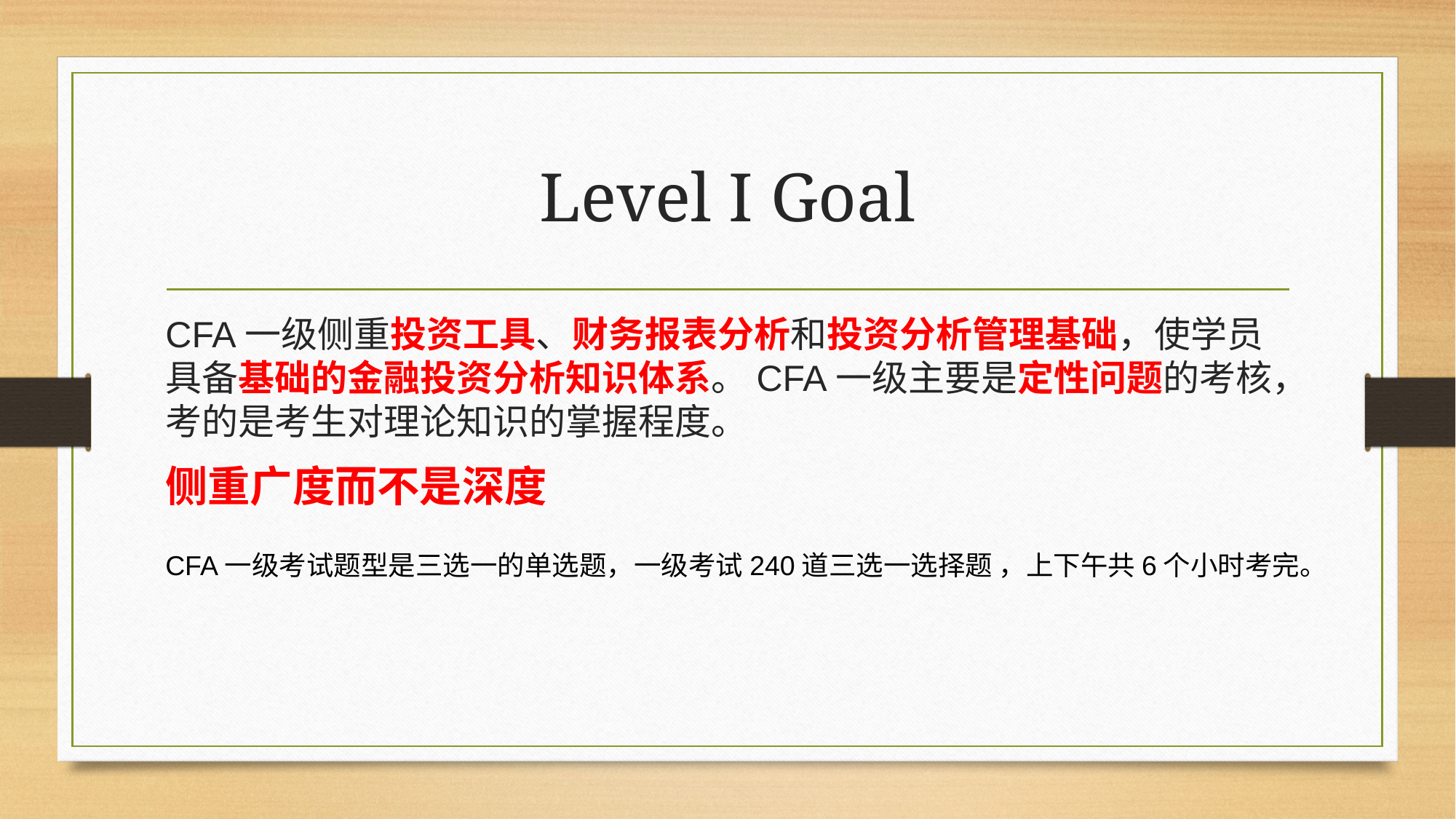

# Level I Goal
CFA一级侧重投资工具、财务报表分析和投资分析管理基础，使学员具备基础的金融投资分析知识体系。CFA一级主要是定性问题的考核，考的是考生对理论知识的掌握程度。
侧重广度而不是深度
CFA一级考试题型是三选一的单选题，一级考试240道三选一选择题 ，上下午共6个小时考完。